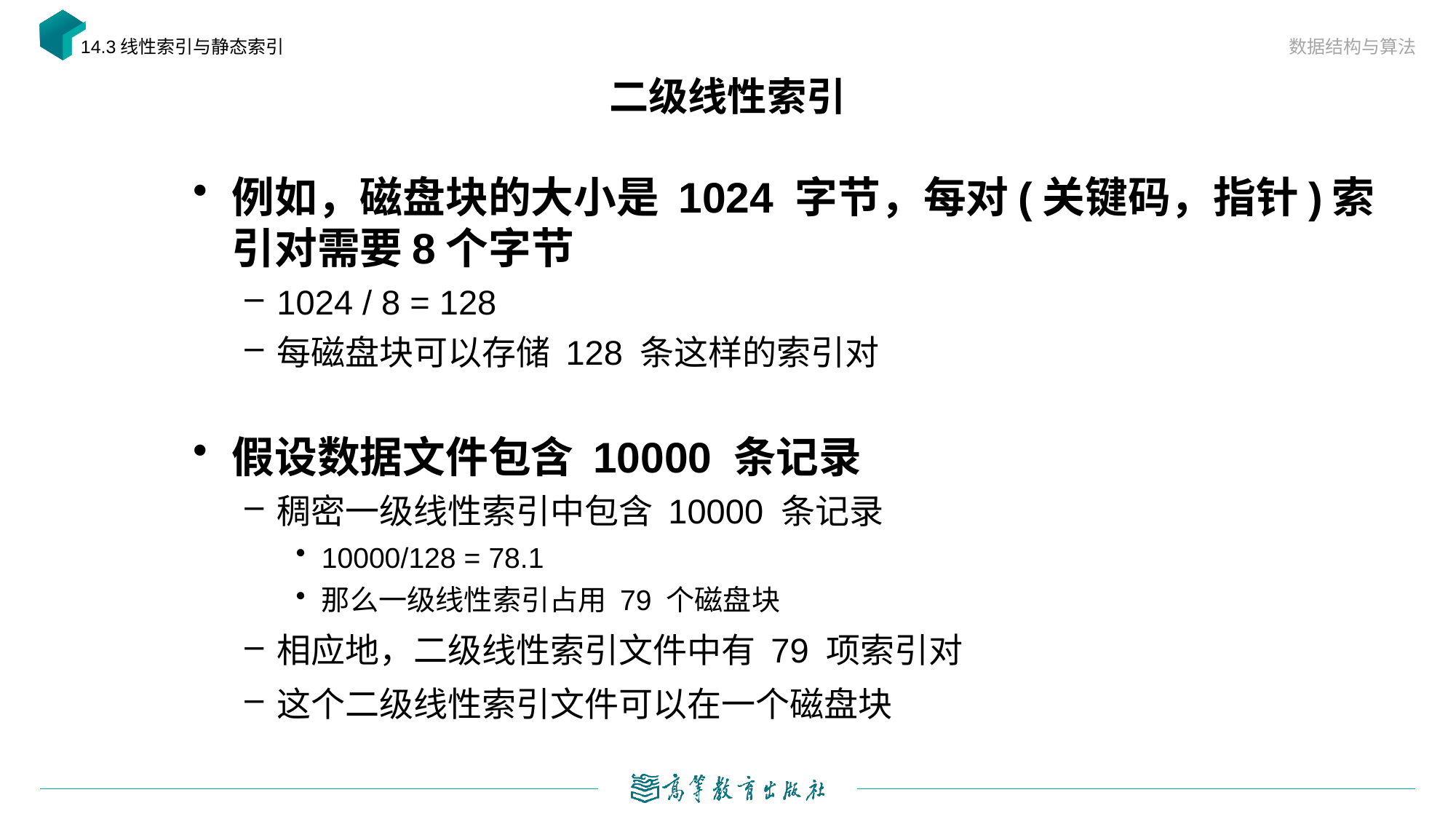

数据结构与算法
14.3线性索引与静态索引
# 二级线性索引
例如，磁盘块的大小是 1024 字节，每对(关键码，指针)索引对需要8个字节
1024 / 8 = 128
每磁盘块可以存储 128 条这样的索引对

假设数据文件包含 10000 条记录
稠密一级线性索引中包含 10000 条记录
10000/128 = 78.1
那么一级线性索引占用 79 个磁盘块
相应地，二级线性索引文件中有 79 项索引对
这个二级线性索引文件可以在一个磁盘块